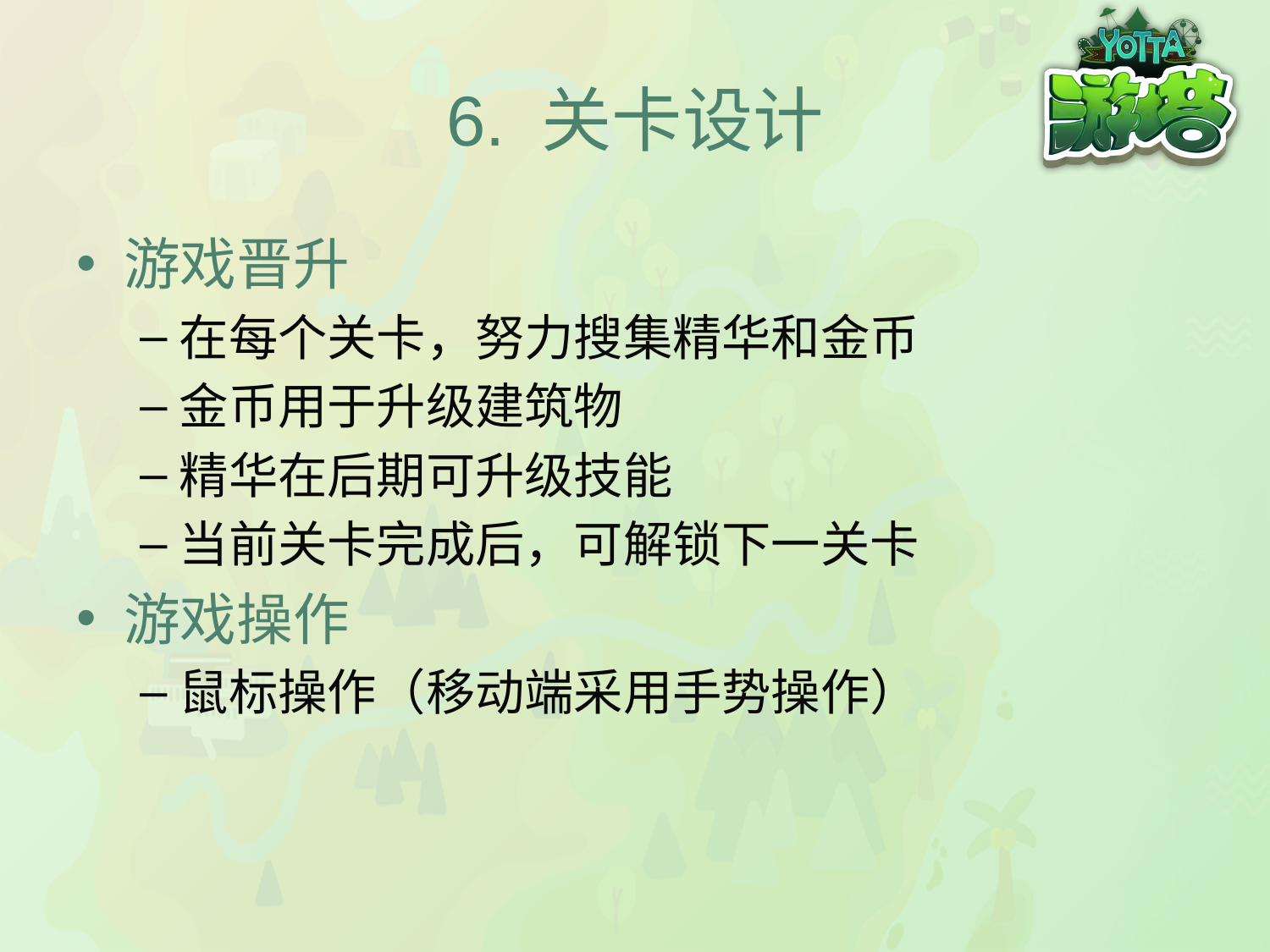

# 6. 关卡设计
游戏晋升
在每个关卡，努力搜集精华和金币
金币用于升级建筑物
精华在后期可升级技能
当前关卡完成后，可解锁下一关卡
游戏操作
鼠标操作（移动端采用手势操作）